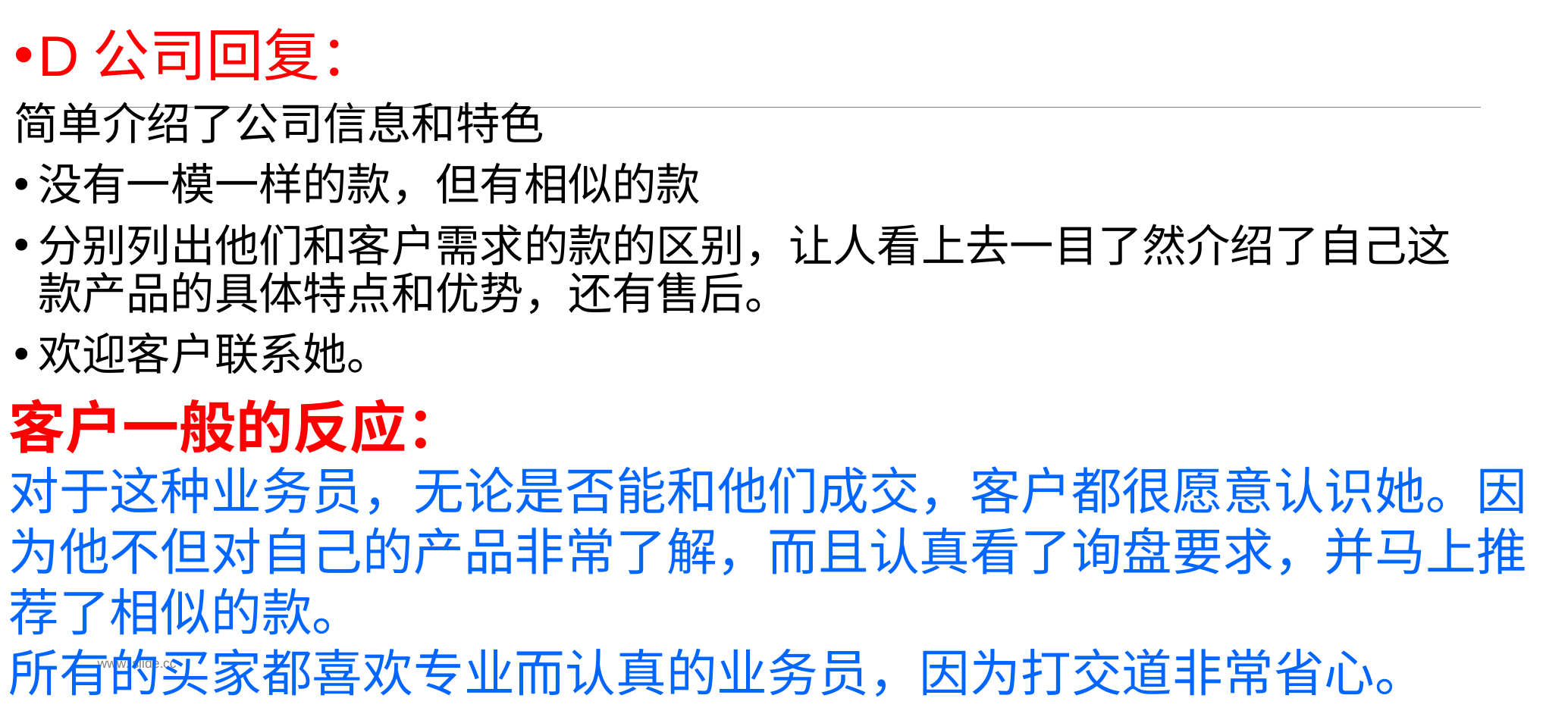

D公司回复：
简单介绍了公司信息和特色
没有一模一样的款，但有相似的款
分别列出他们和客户需求的款的区别，让人看上去一目了然介绍了自己这款产品的具体特点和优势，还有售后。
欢迎客户联系她。
客户一般的反应：
对于这种业务员，无论是否能和他们成交，客户都很愿意认识她。因为他不但对自己的产品非常了解，而且认真看了询盘要求，并马上推荐了相似的款。
所有的买家都喜欢专业而认真的业务员，因为打交道非常省心。
www.islide.cc
28